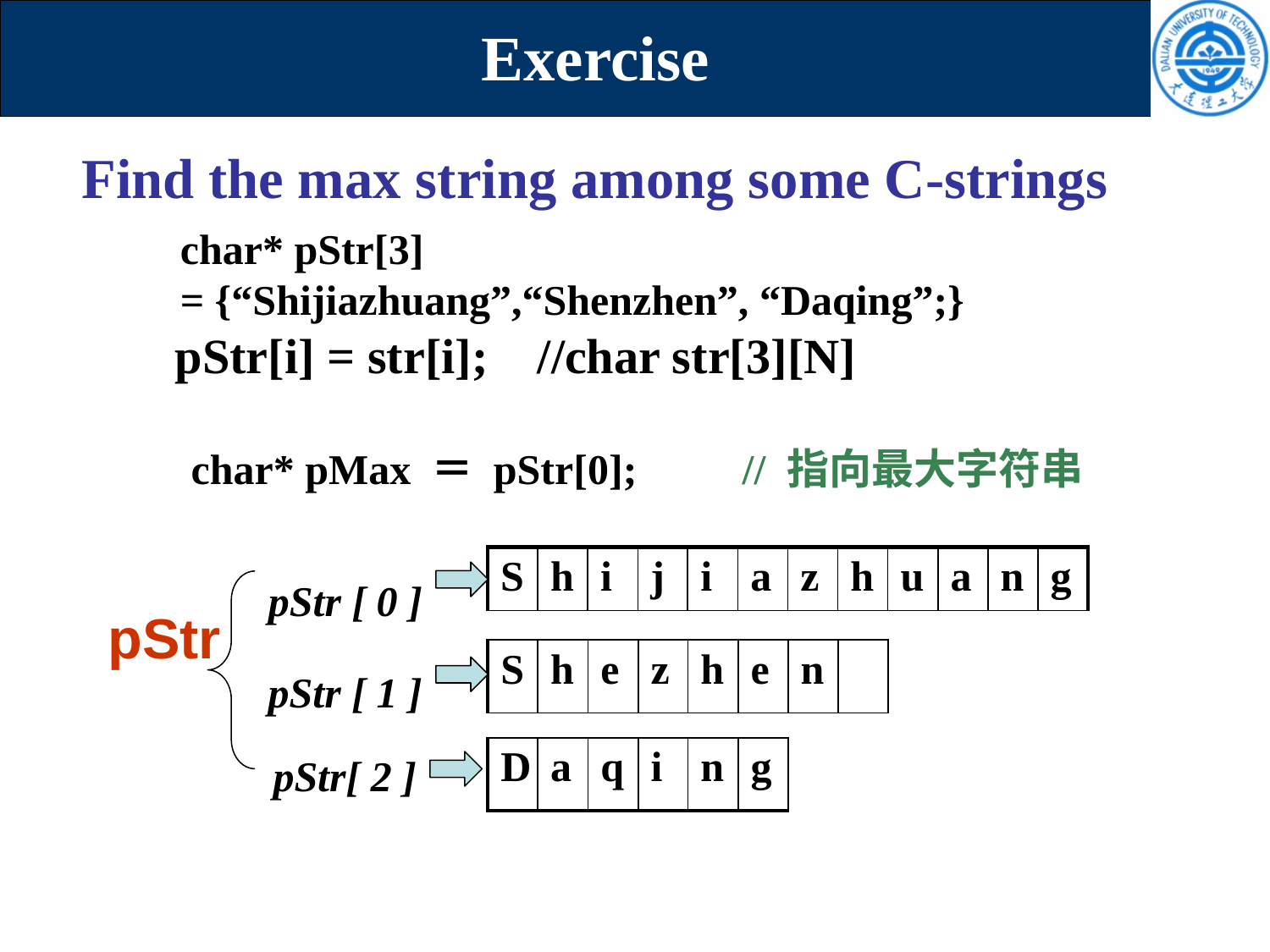

Exercise
 Find the max string among some C-strings

     char* pStr[3]
     = {“Shijiazhuang”,“Shenzhen”, “Daqing”;}
    pStr[i] = str[i];    //char str[3][N]

      char* pMax ＝ pStr[0];　　// 指向最大字符串

pStr [ 0 ]
pStr [ 1 ]
pStr[ 2 ]
| S | h | i | j | i | a | z | h | u | a | n | g |
| --- | --- | --- | --- | --- | --- | --- | --- | --- | --- | --- | --- |

pStr
| S | h | e | z | h | e | n |  |
| --- | --- | --- | --- | --- | --- | --- | --- |

| D | a | q | i | n | g |
| --- | --- | --- | --- | --- | --- |